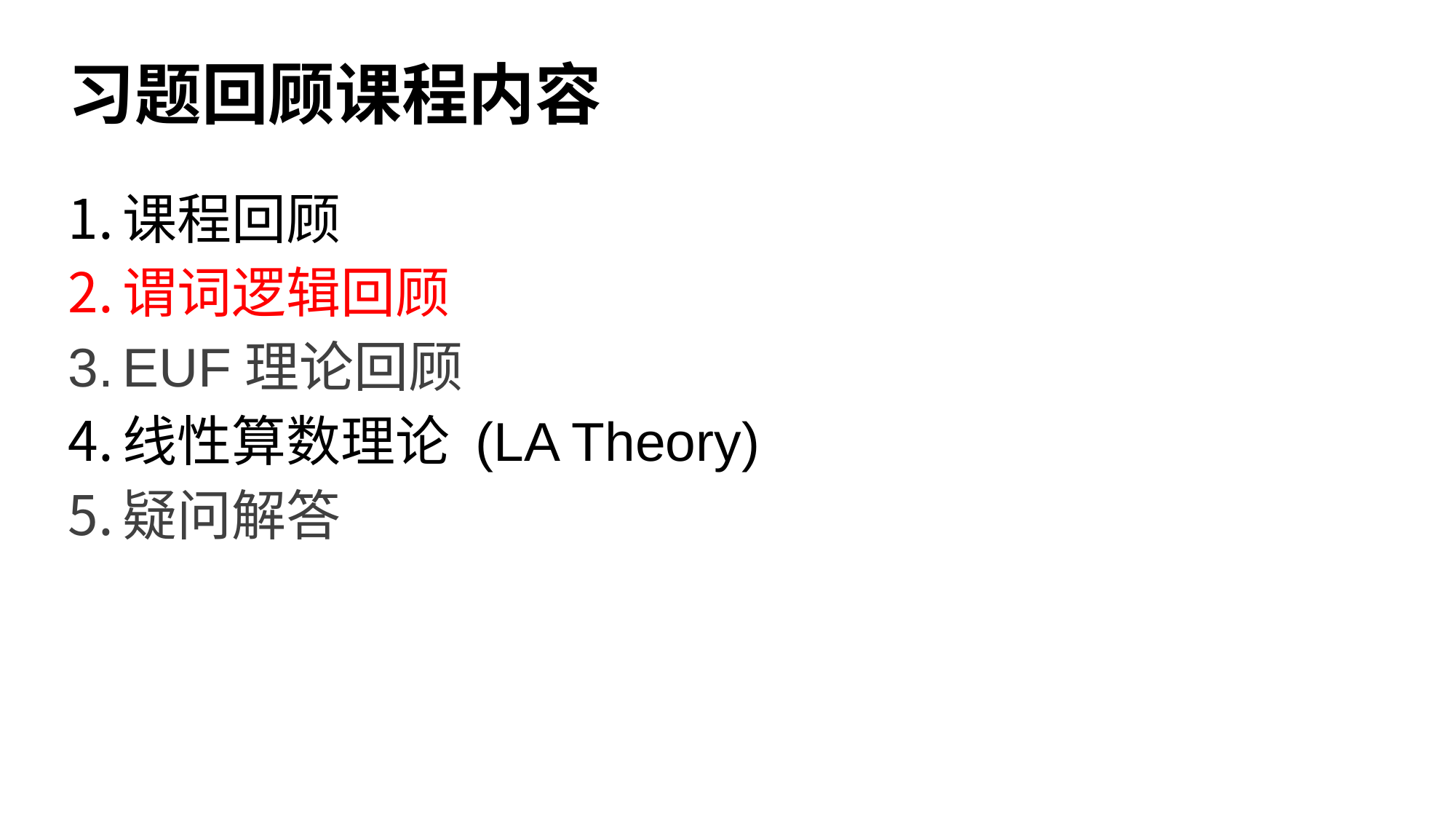

# 习题回顾课程内容

课程回顾
谓词逻辑回顾
EUF理论回顾
线性算数理论 (LA Theory)
疑问解答